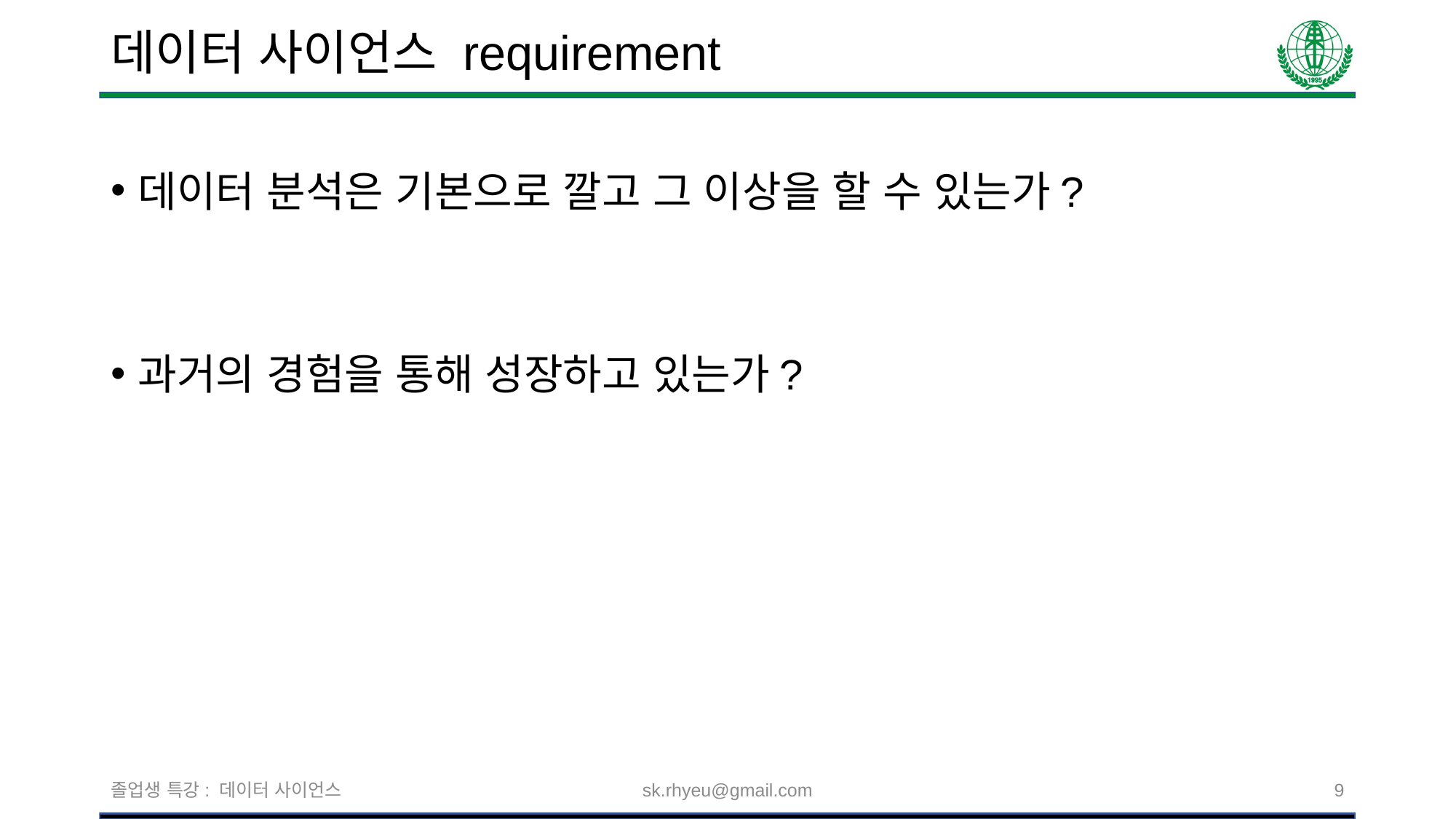

# 데이터 사이언스 requirement
데이터 분석은 기본으로 깔고 그 이상을 할 수 있는가?

과거의 경험을 통해 성장하고 있는가?
졸업생 특강: 데이터 사이언스
sk.rhyeu@gmail.com
9